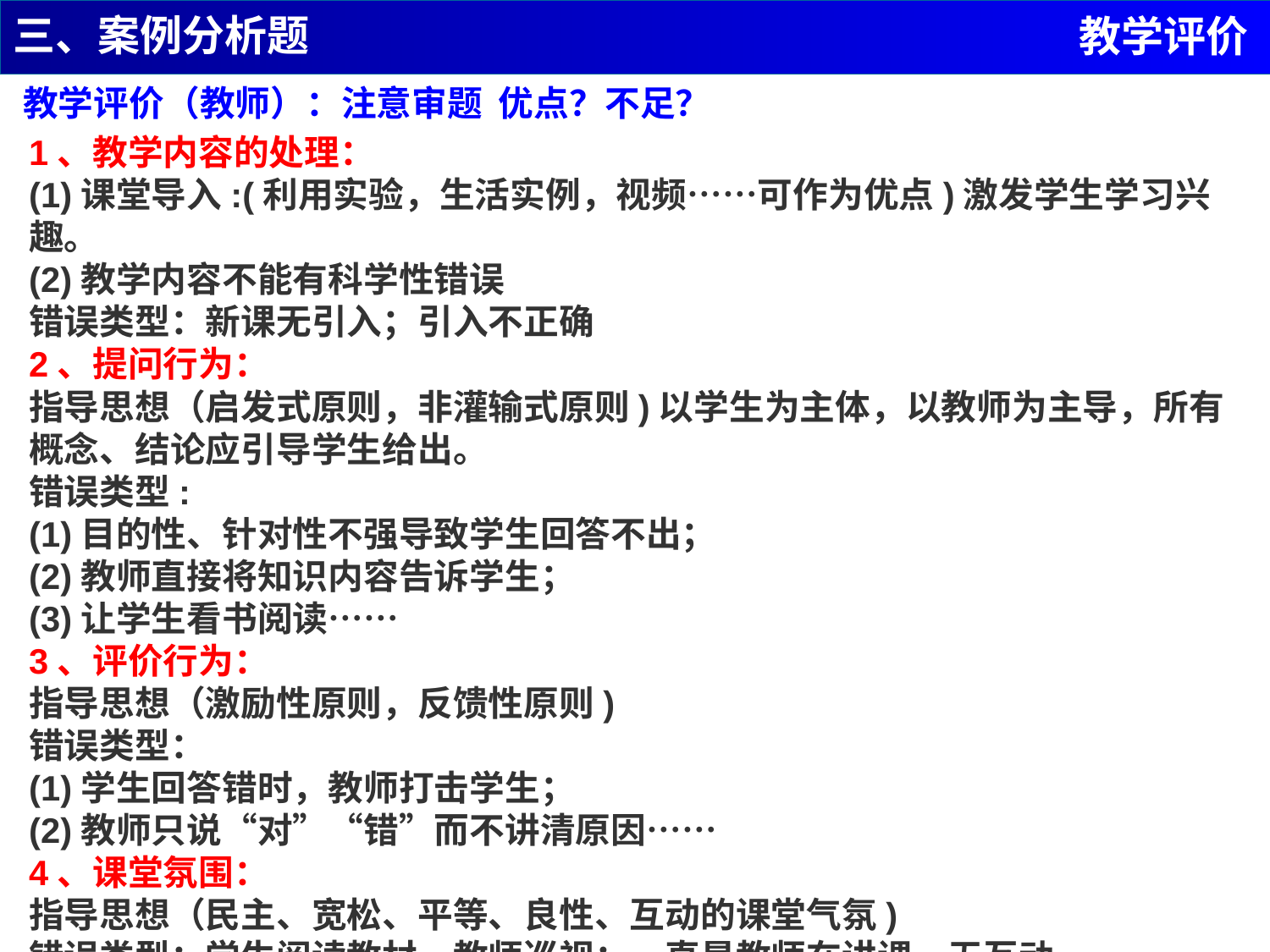

三、案例分析题
教学评价
教学评价（教师）：注意审题  优点？不足？
1、教学内容的处理：
(1)课堂导入:(利用实验，生活实例，视频……可作为优点)激发学生学习兴趣。
(2)教学内容不能有科学性错误
错误类型：新课无引入；引入不正确
2、提问行为：
指导思想（启发式原则，非灌输式原则)以学生为主体，以教师为主导，所有概念、结论应引导学生给出。
错误类型:
(1)目的性、针对性不强导致学生回答不出；
(2)教师直接将知识内容告诉学生；
(3)让学生看书阅读……
3、评价行为：
指导思想（激励性原则，反馈性原则)
错误类型：
(1)学生回答错时，教师打击学生；
(2)教师只说“对”“错”而不讲清原因……
4、课堂氛围：
指导思想（民主、宽松、平等、良性、互动的课堂气氛)
错误类型：学生阅读教材，教师巡视；一直是教师在讲课，无互动